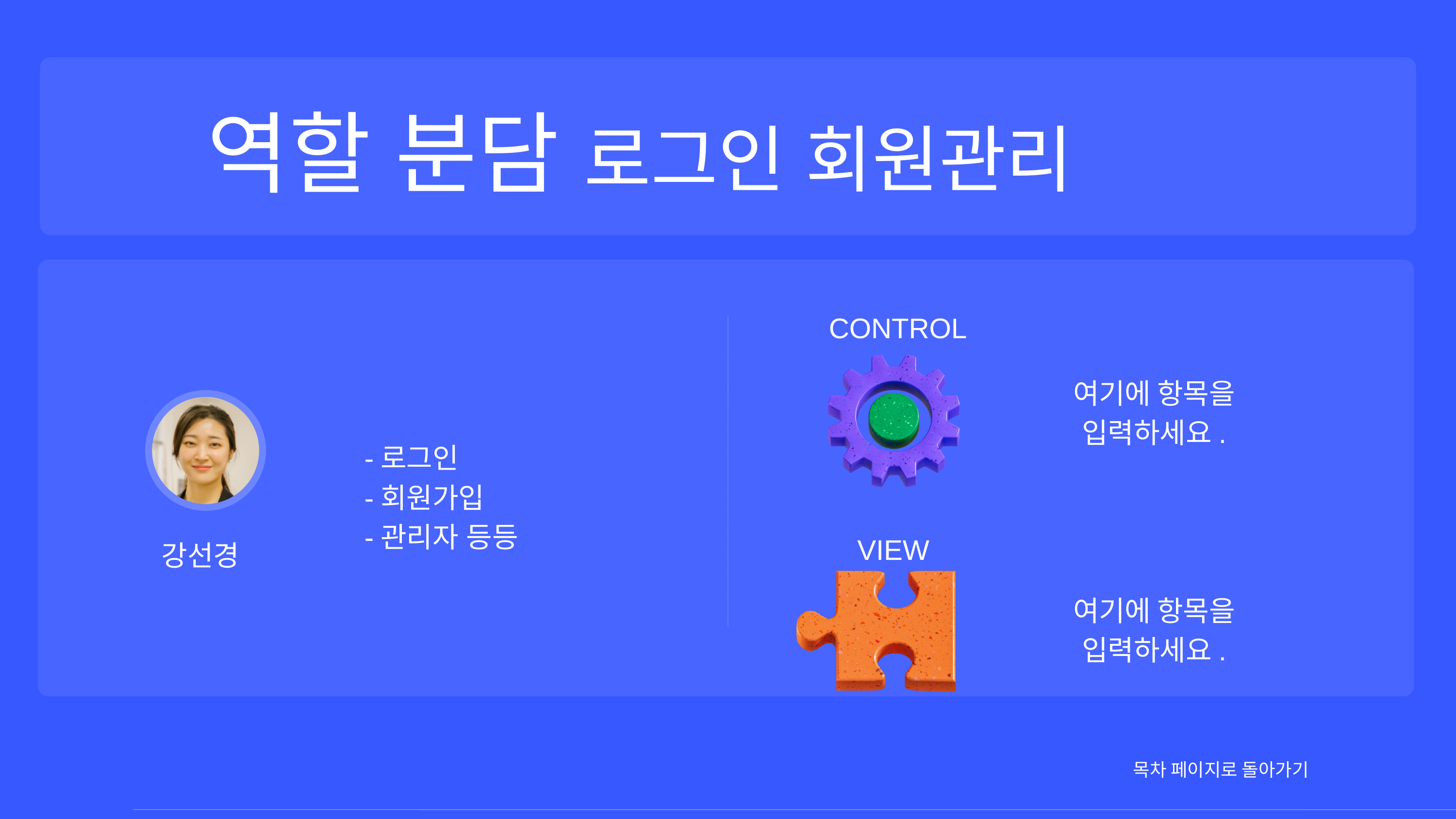

역할 분담 로그인 회원관리

CONTROL

여기에 항목을
입력하세요.

-로그인
-회원가입
-관리자 등등

VIEW
강선경

여기에 항목을
입력하세요.
목차 페이지로 돌아가기